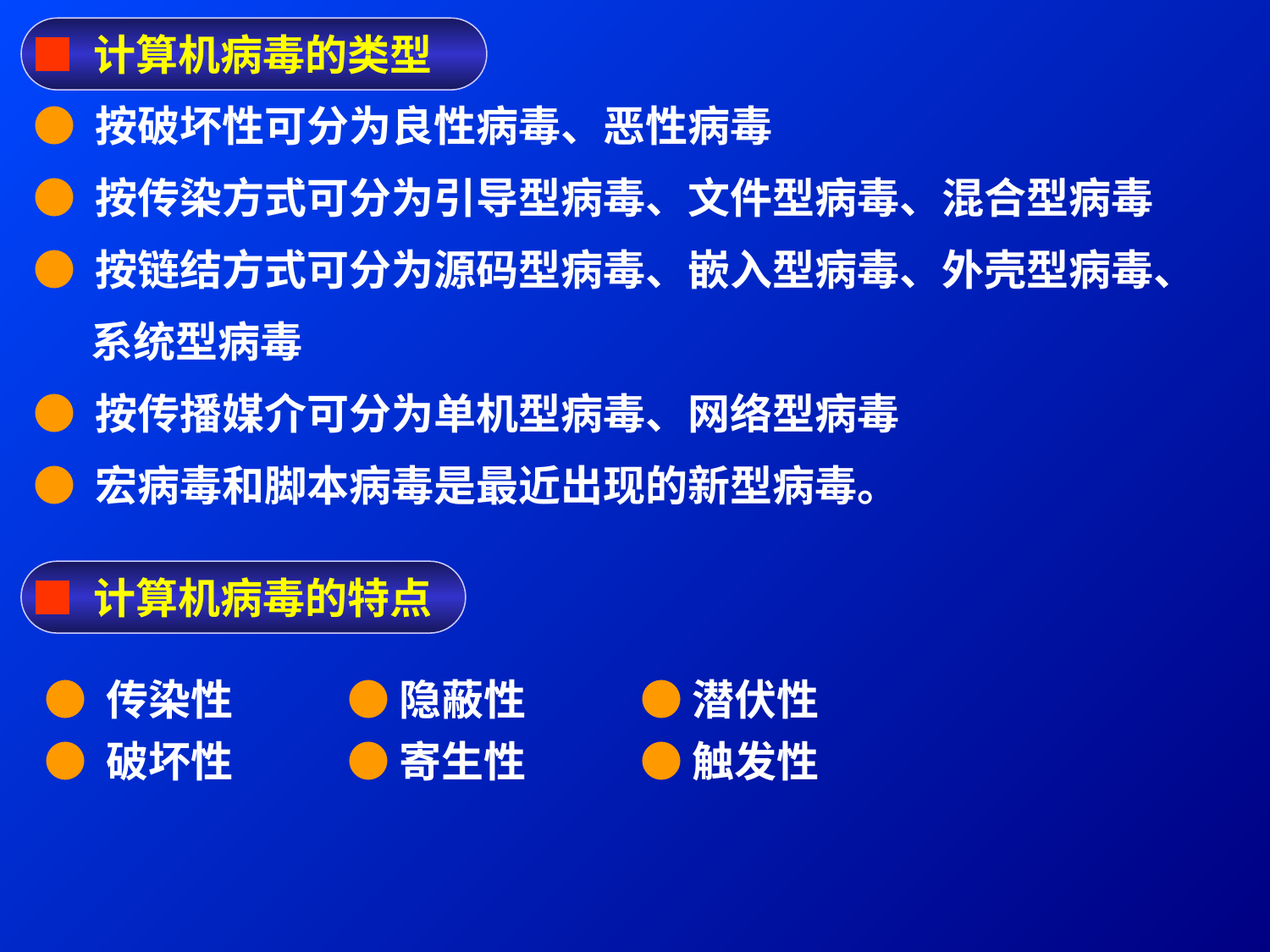

■ 计算机病毒的类型

● 按破坏性可分为良性病毒、恶性病毒
● 按传染方式可分为引导型病毒、文件型病毒、混合型病毒
● 按链结方式可分为源码型病毒、嵌入型病毒、外壳型病毒、
     系统型病毒
● 按传播媒介可分为单机型病毒、网络型病毒
● 宏病毒和脚本病毒是最近出现的新型病毒。
■ 计算机病毒的特点
● 传染性            ● 隐蔽性            ● 潜伏性
● 破坏性            ● 寄生性            ● 触发性